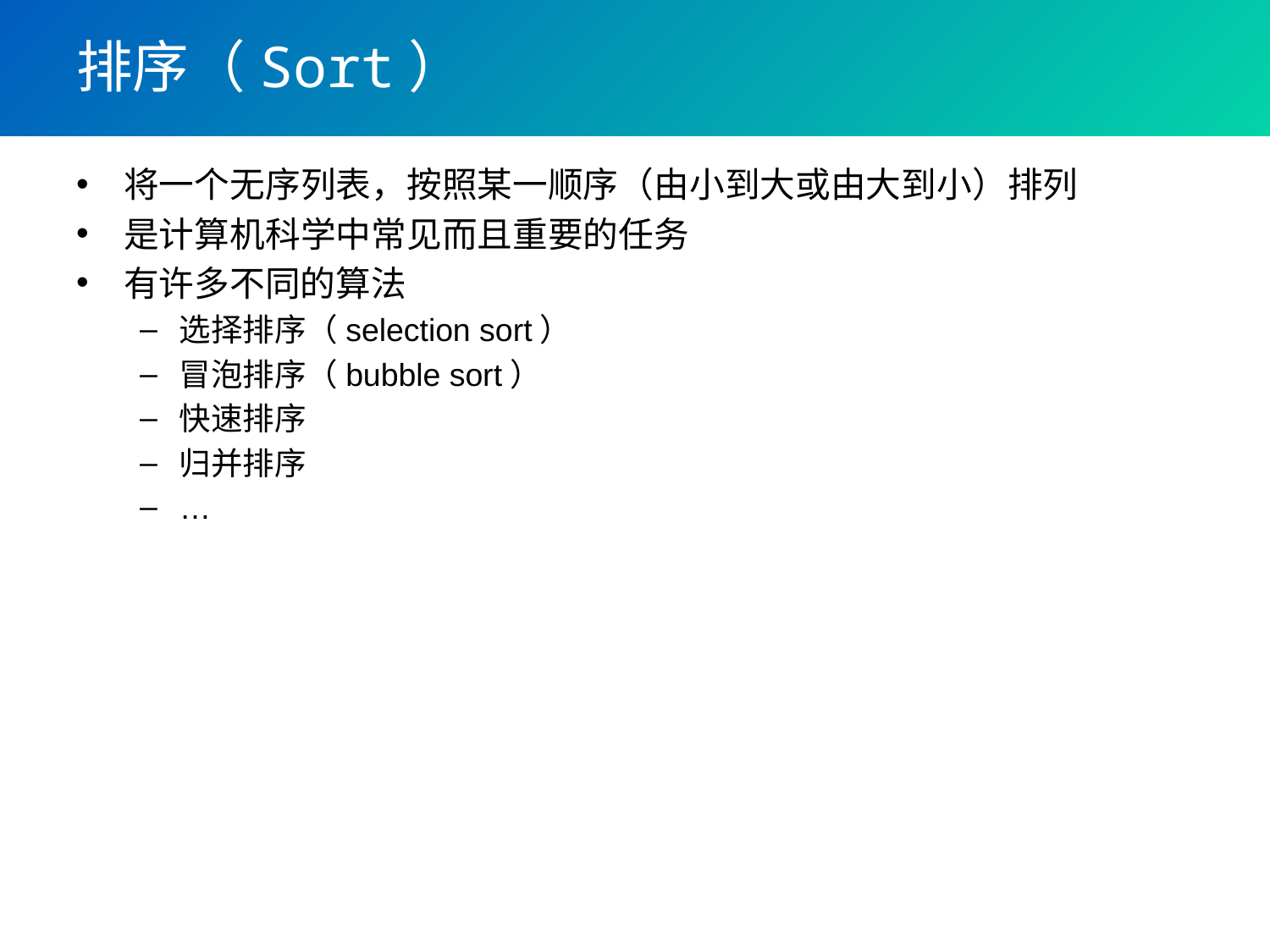

# 排序（Sort）
将一个无序列表，按照某一顺序（由小到大或由大到小）排列
是计算机科学中常见而且重要的任务
有许多不同的算法
选择排序（selection sort）
冒泡排序（bubble sort）
快速排序
归并排序
…